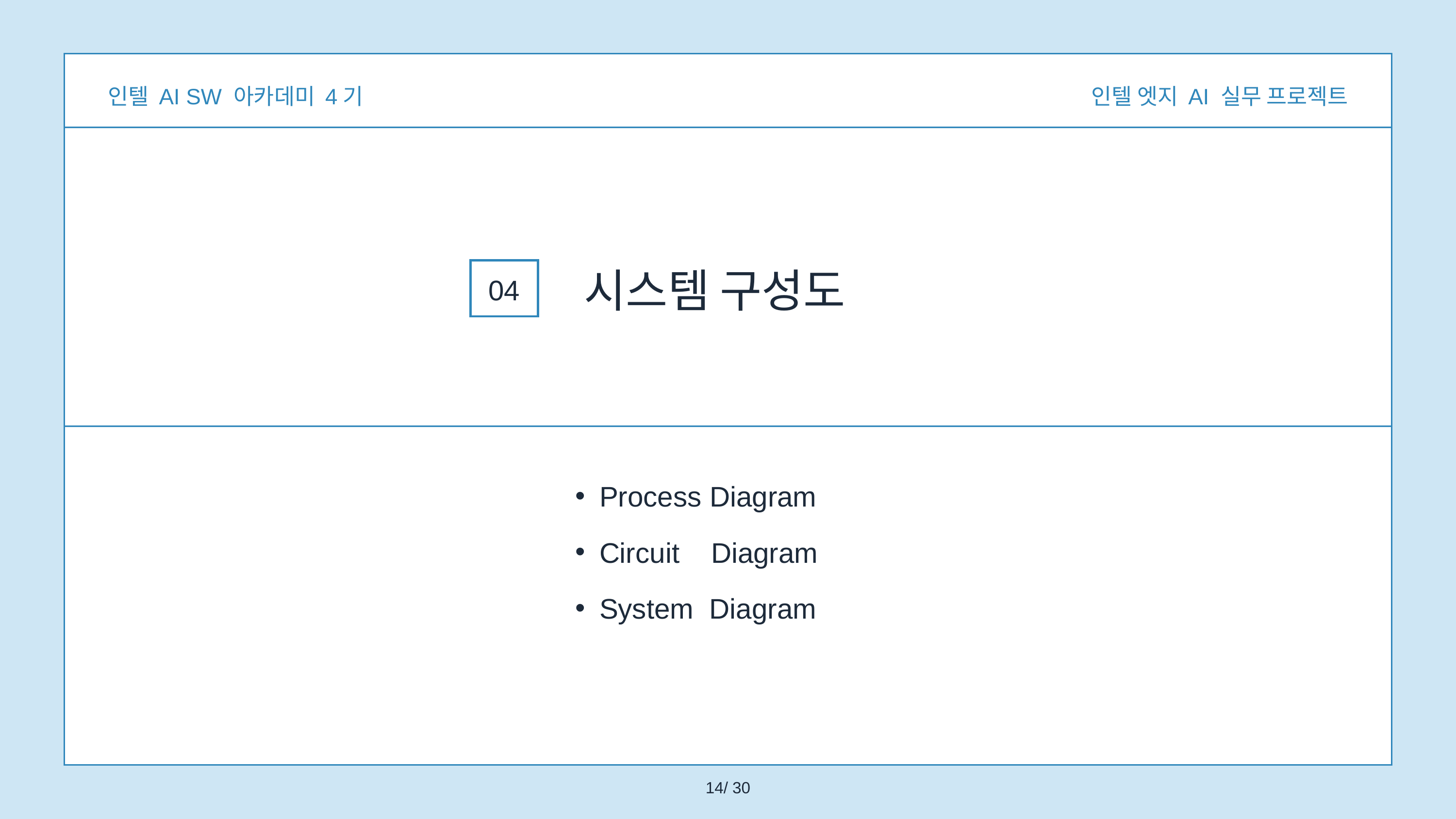

인텔 AI SW 아카데미 4기
인텔 엣지 AI 실무 프로젝트

시스템 구성도
04

Process Diagram
Circuit    Diagram
System  Diagram
14/ 30